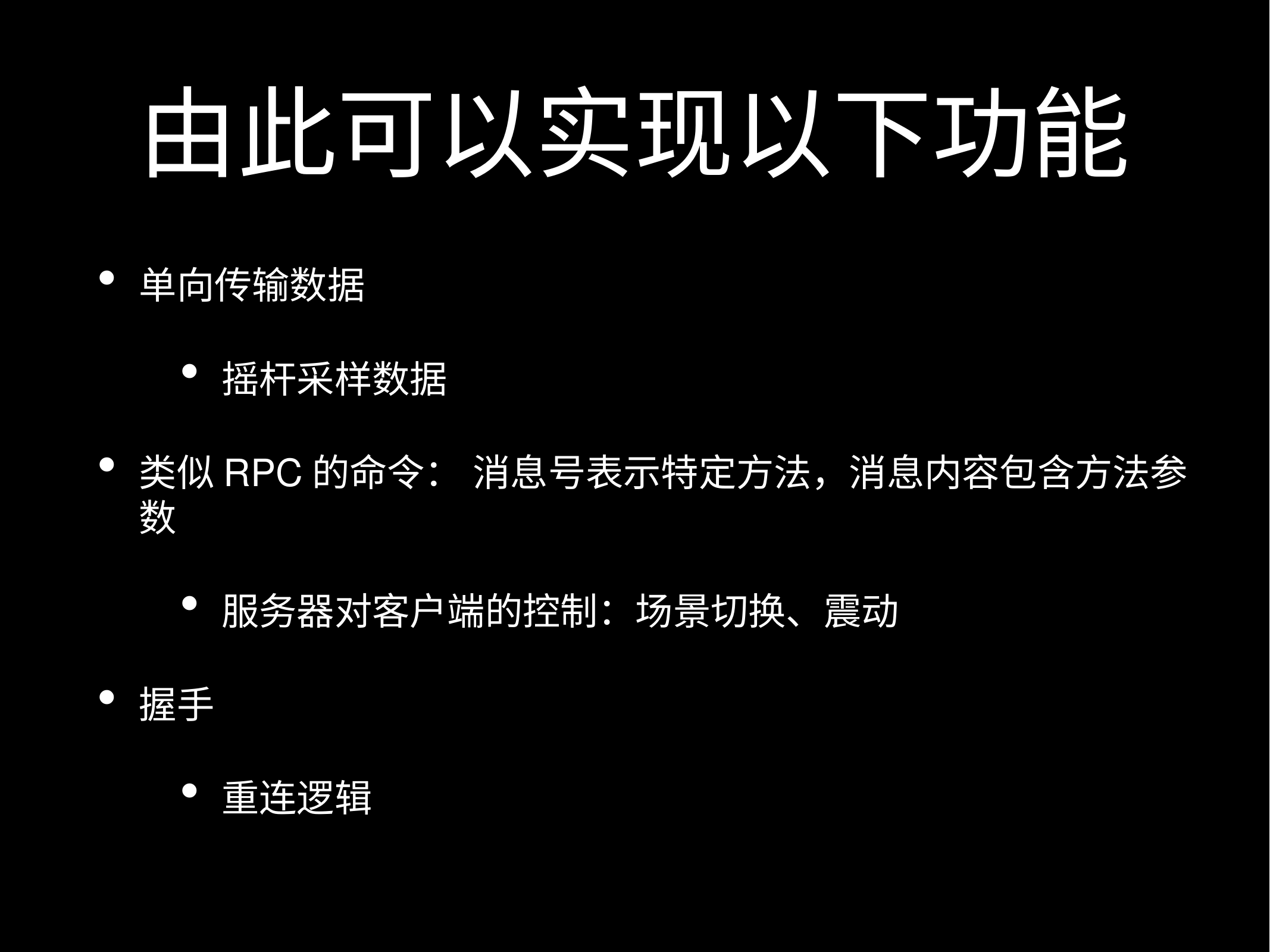

由此可以实现以下功能
单向传输数据
摇杆采样数据
类似RPC的命令： 消息号表示特定方法，消息内容包含方法参数
服务器对客户端的控制：场景切换、震动
握手
重连逻辑